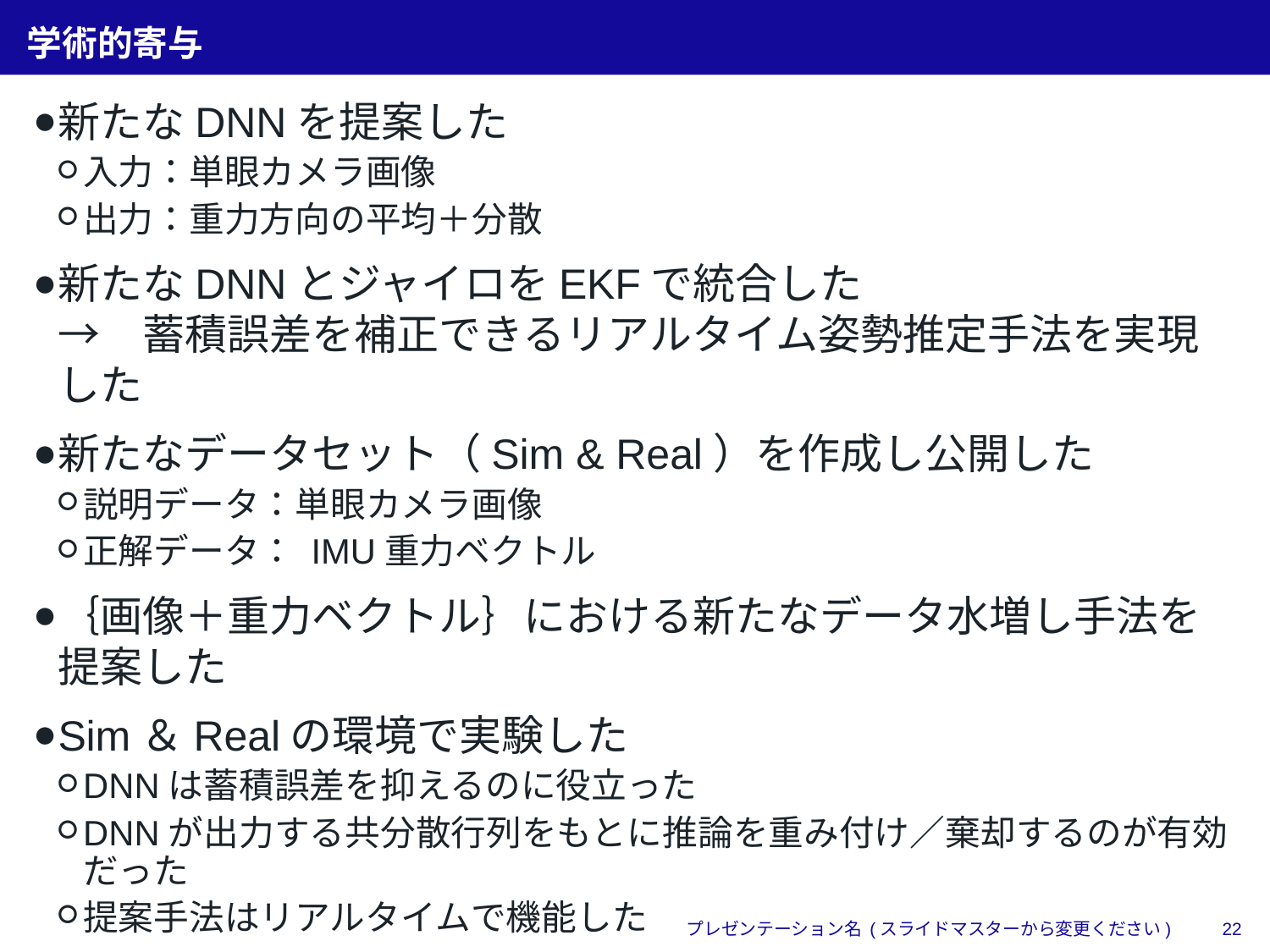

# 学術的寄与
新たなDNNを提案した
入力：単眼カメラ画像
出力：重力方向の平均＋分散
新たなDNNとジャイロをEKFで統合した
→　蓄積誤差を補正できるリアルタイム姿勢推定手法を実現した
新たなデータセット（Sim & Real）を作成し公開した
説明データ：単眼カメラ画像
正解データ： IMU重力ベクトル
｛画像＋重力ベクトル｝における新たなデータ水増し手法を提案した
Sim＆Realの環境で実験した
DNNは蓄積誤差を抑えるのに役立った
DNNが出力する共分散行列をもとに推論を重み付け／棄却するのが有効だった
提案手法はリアルタイムで機能した